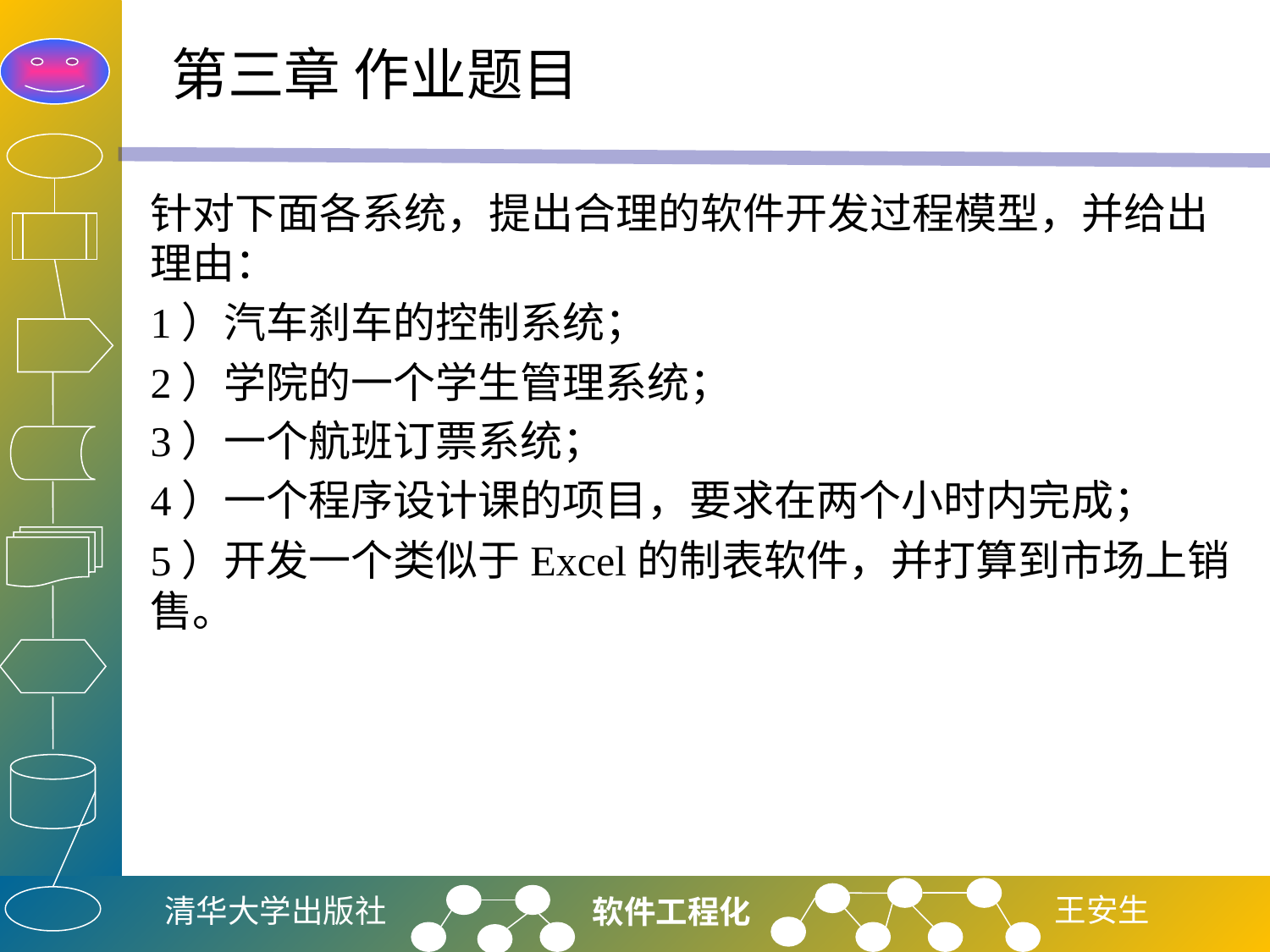

# 第三章 作业题目
针对下面各系统，提出合理的软件开发过程模型，并给出理由：
1）汽车刹车的控制系统；
2）学院的一个学生管理系统；
3）一个航班订票系统；
4）一个程序设计课的项目，要求在两个小时内完成；
5）开发一个类似于Excel的制表软件，并打算到市场上销售。